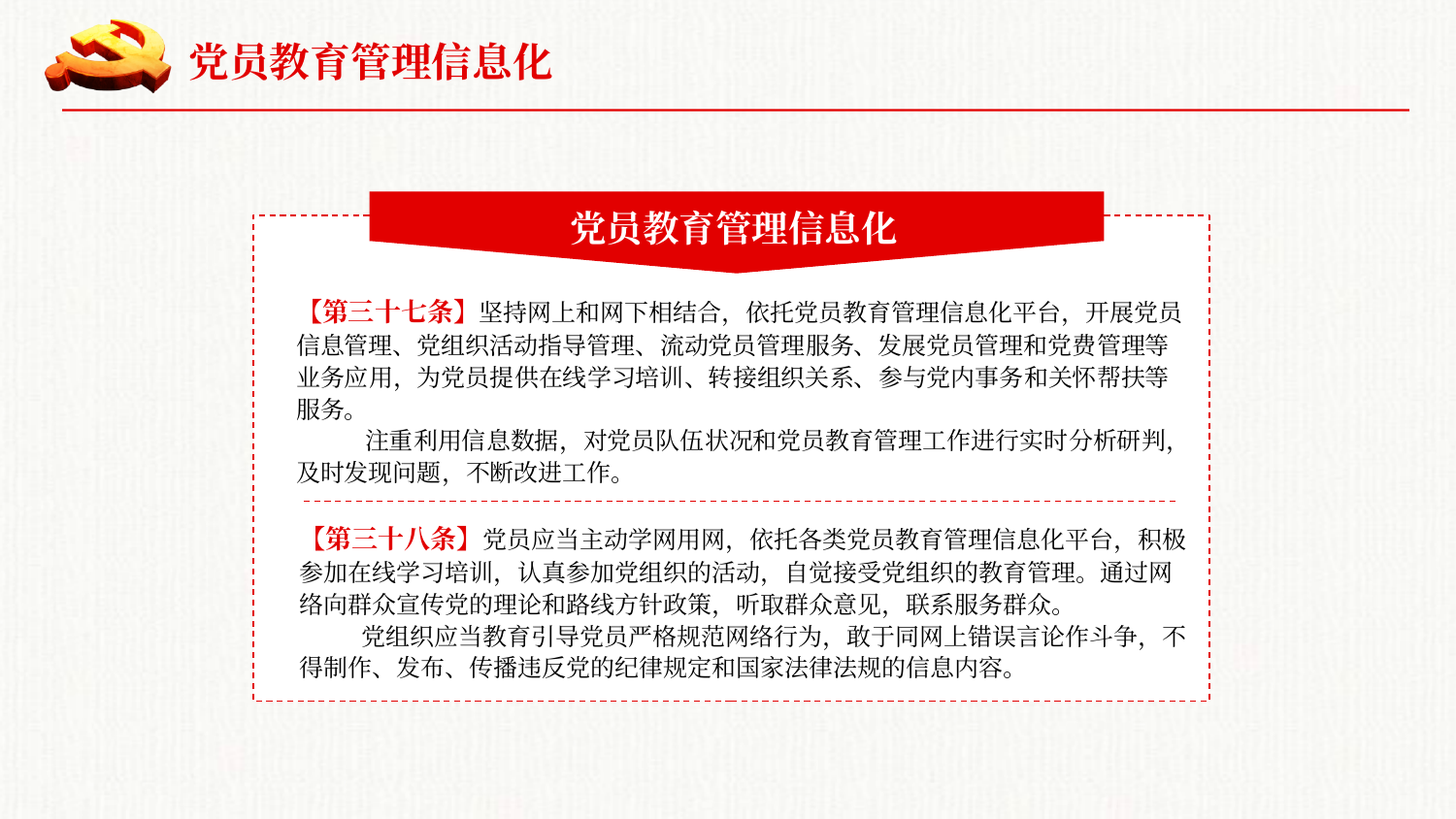

党员教育管理信息化

党员教育管理信息化

【第三十七条】坚持网上和网下相结合，依托党员教育管理信息化平台，开展党员信息管理、党组织活动指导管理、流动党员管理服务、发展党员管理和党费管理等业务应用，为党员提供在线学习培训、转接组织关系、参与党内事务和关怀帮扶等服务。
          注重利用信息数据，对党员队伍状况和党员教育管理工作进行实时分析研判，及时发现问题，不断改进工作。
【第三十八条】党员应当主动学网用网，依托各类党员教育管理信息化平台，积极参加在线学习培训，认真参加党组织的活动，自觉接受党组织的教育管理。通过网络向群众宣传党的理论和路线方针政策，听取群众意见，联系服务群众。
         党组织应当教育引导党员严格规范网络行为，敢于同网上错误言论作斗争，不得制作、发布、传播违反党的纪律规定和国家法律法规的信息内容。